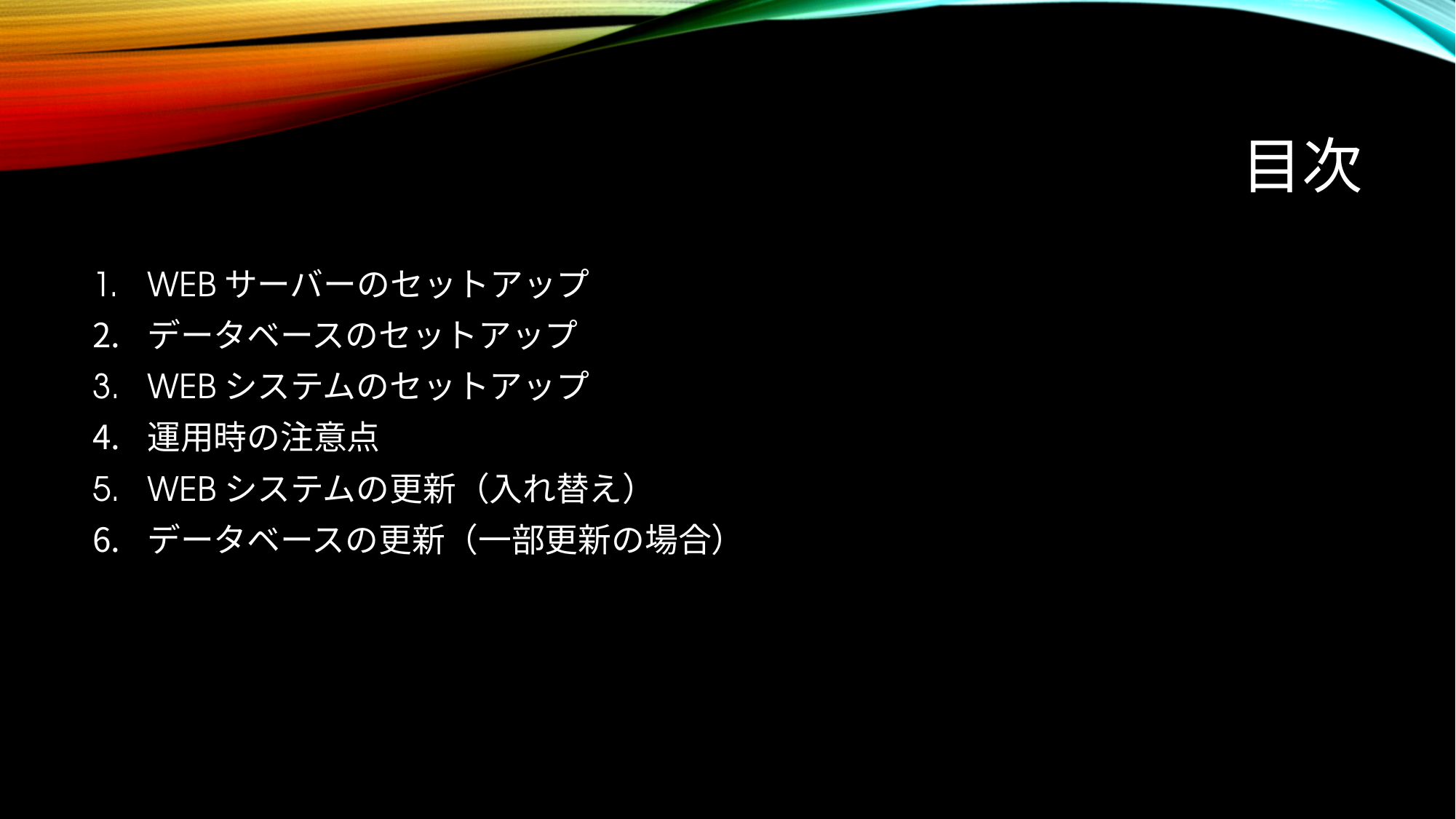

# 目次
WEBサーバーのセットアップ
データベースのセットアップ
WEBシステムのセットアップ
運用時の注意点
WEBシステムの更新（入れ替え）
データベースの更新（一部更新の場合）